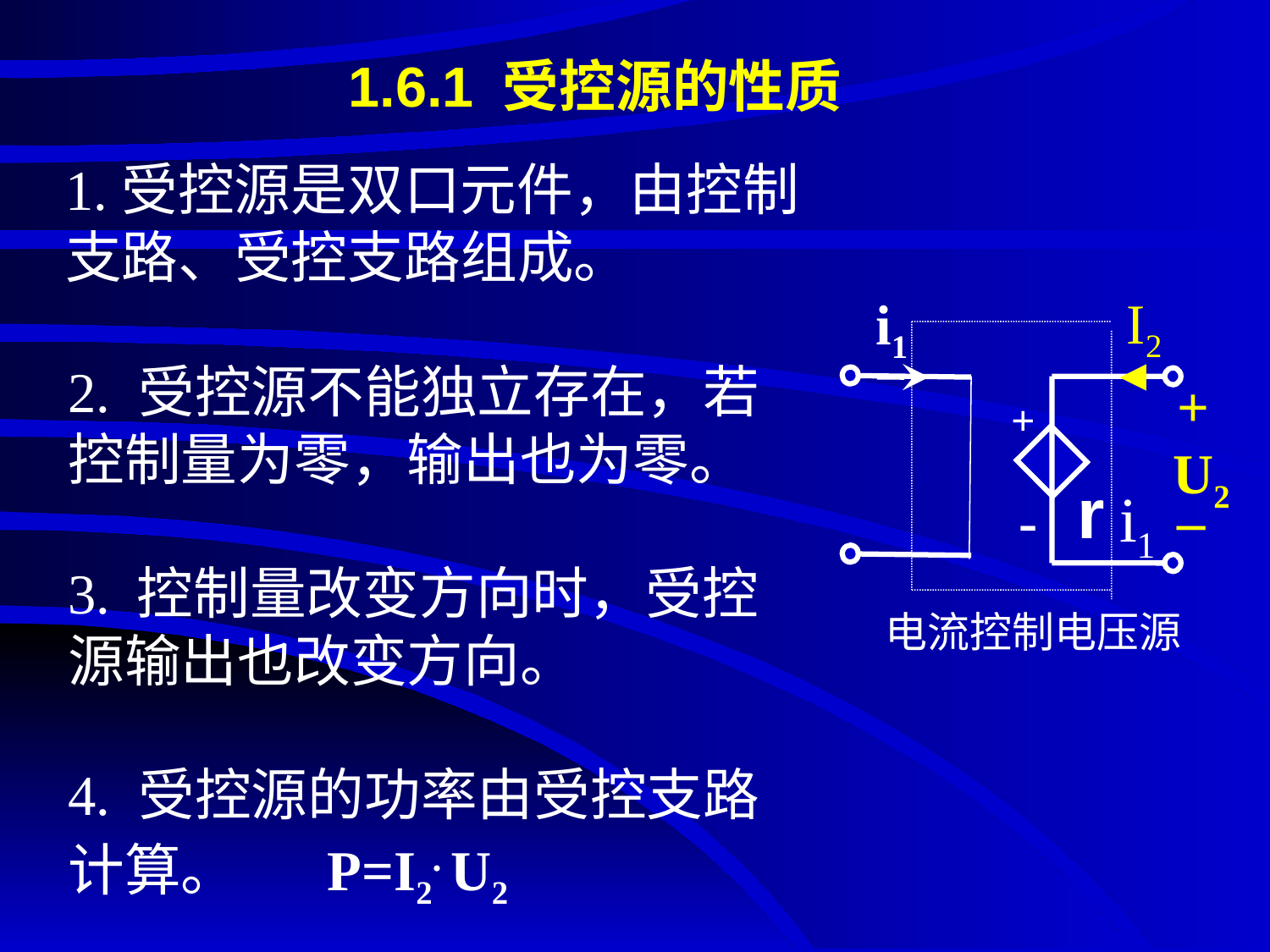

# 1.6.1 受控源的性质
1.受控源是双口元件，由控制支路、受控支路组成。
i1

+

r
i1
-

 电流控制电压源
I2
+
_

U2
2. 受控源不能独立存在，若控制量为零，输出也为零。
3.  控制量改变方向时，受控源输出也改变方向。
4. 受控源的功率由受控支路计算。      P=I2. U2